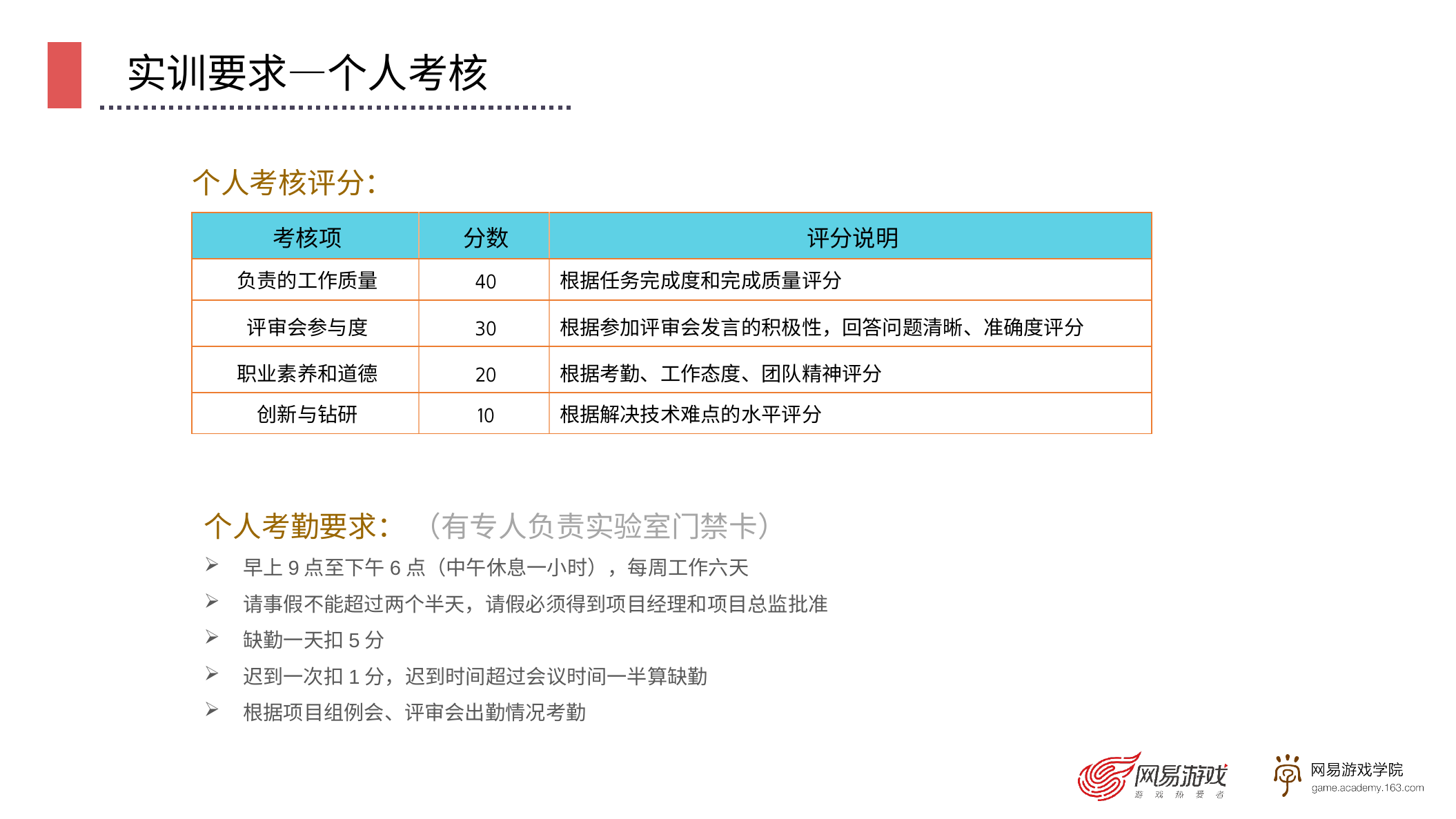

实训要求—个人考核
个人考核评分：
| 考核项 | 分数 | 评分说明 |
| --- | --- | --- |
| 负责的工作质量 | 40 | 根据任务完成度和完成质量评分 |
| 评审会参与度 | 30 | 根据参加评审会发言的积极性，回答问题清晰、准确度评分 |
| 职业素养和道德 | 20 | 根据考勤、工作态度、团队精神评分 |
| 创新与钻研 | 10 | 根据解决技术难点的水平评分 |
个人考勤要求： （有专人负责实验室门禁卡）
早上9点至下午6点（中午休息一小时），每周工作六天
请事假不能超过两个半天，请假必须得到项目经理和项目总监批准
缺勤一天扣5分
迟到一次扣1分，迟到时间超过会议时间一半算缺勤
根据项目组例会、评审会出勤情况考勤